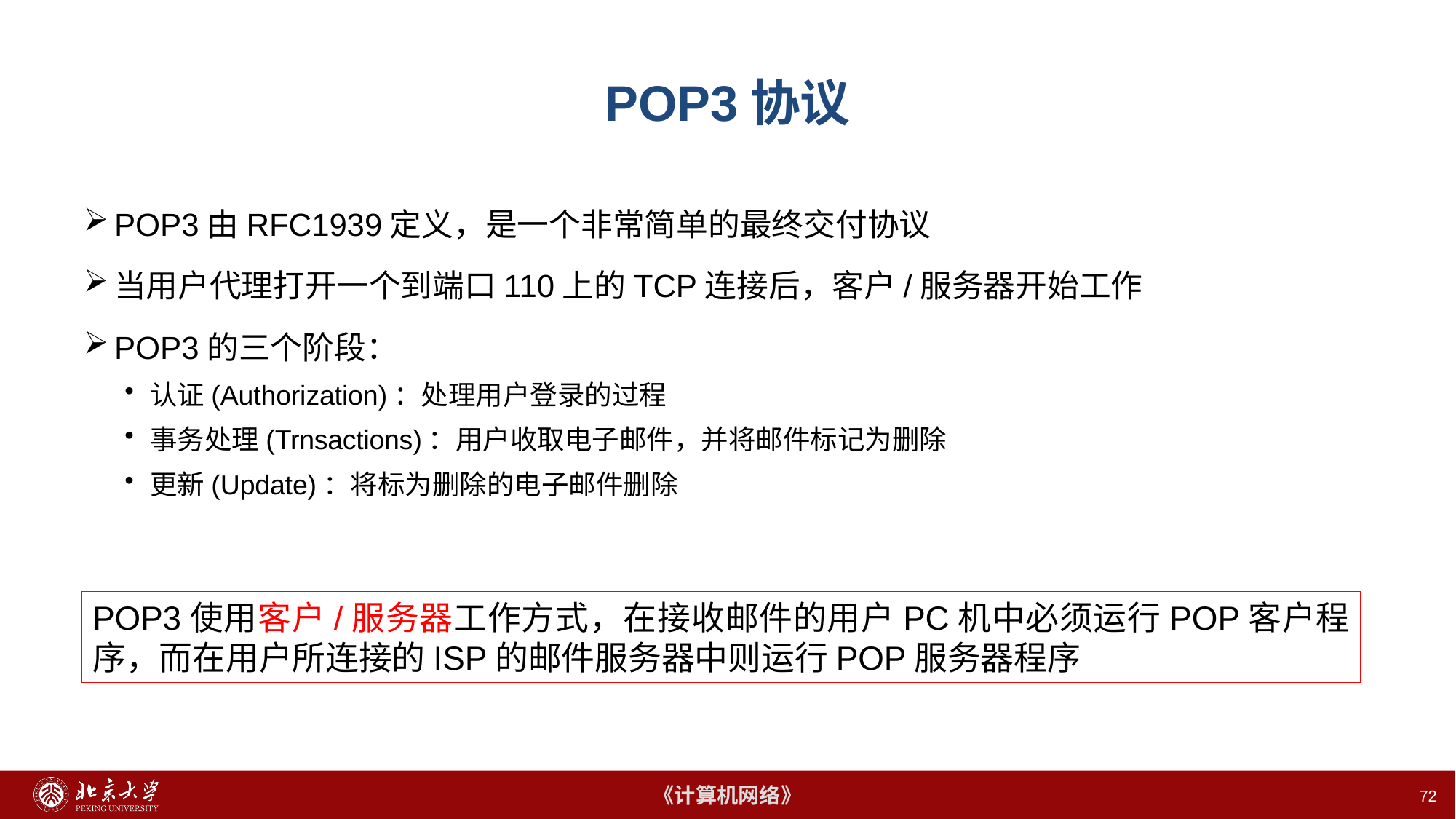

72
# POP3协议
POP3由RFC1939定义，是一个非常简单的最终交付协议
当用户代理打开一个到端口110上的TCP连接后，客户/服务器开始工作
POP3的三个阶段：
认证(Authorization)：处理用户登录的过程
事务处理(Trnsactions)：用户收取电子邮件，并将邮件标记为删除
更新(Update)：将标为删除的电子邮件删除
POP3使用客户/服务器工作方式，在接收邮件的用户PC机中必须运行POP客户程序，而在用户所连接的ISP的邮件服务器中则运行POP服务器程序